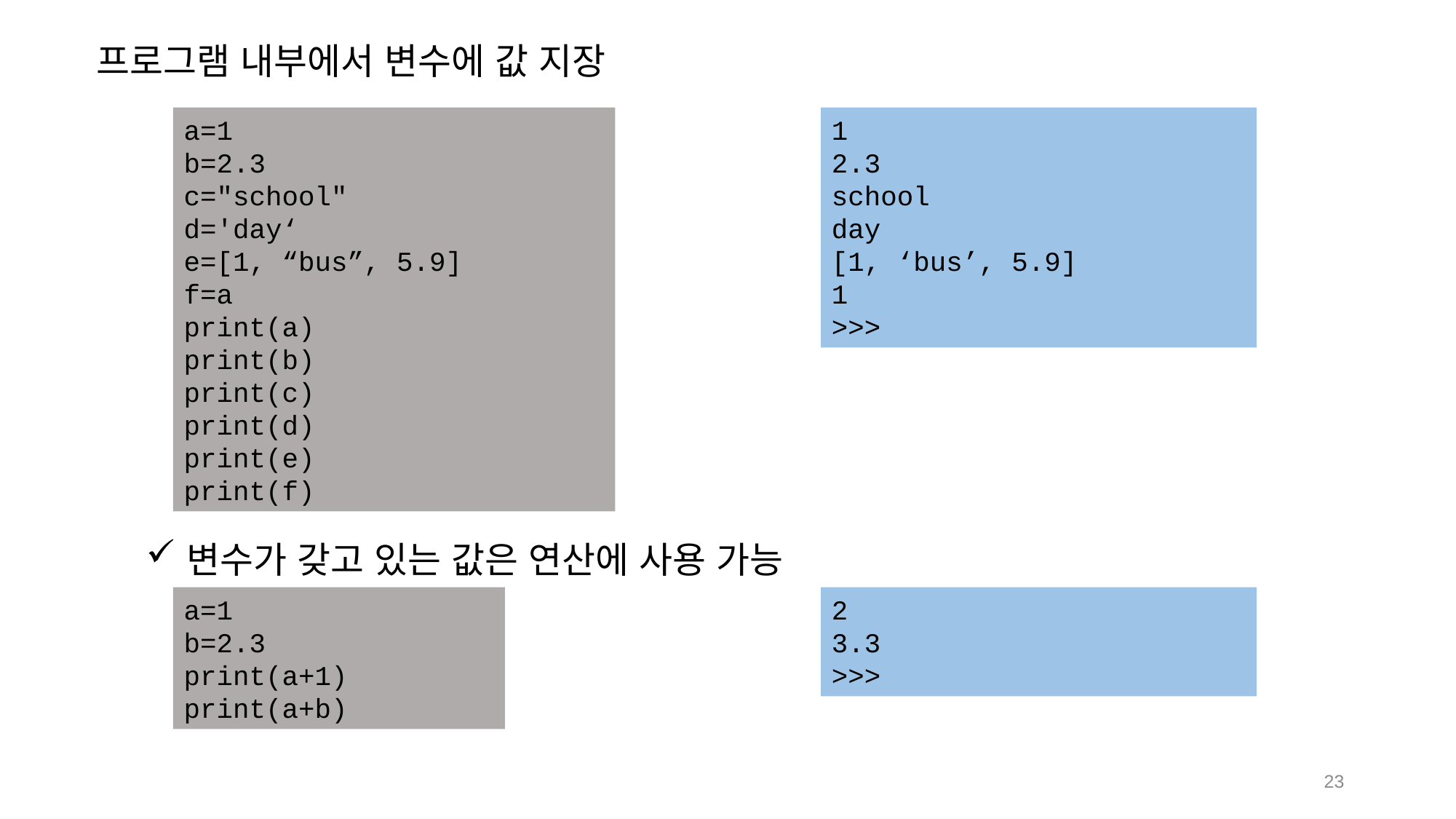

프로그램 내부에서 변수에 값 지장
a=1
b=2.3
c="school"
d='day‘
e=[1, “bus”, 5.9]
f=a
print(a)
print(b)
print(c)
print(d)
print(e)
print(f)
1
2.3
school
day
[1, ‘bus’, 5.9]
1
>>>
변수가 갖고 있는 값은 연산에 사용 가능
a=1
b=2.3
print(a+1)
print(a+b)
2
3.3
>>>
23